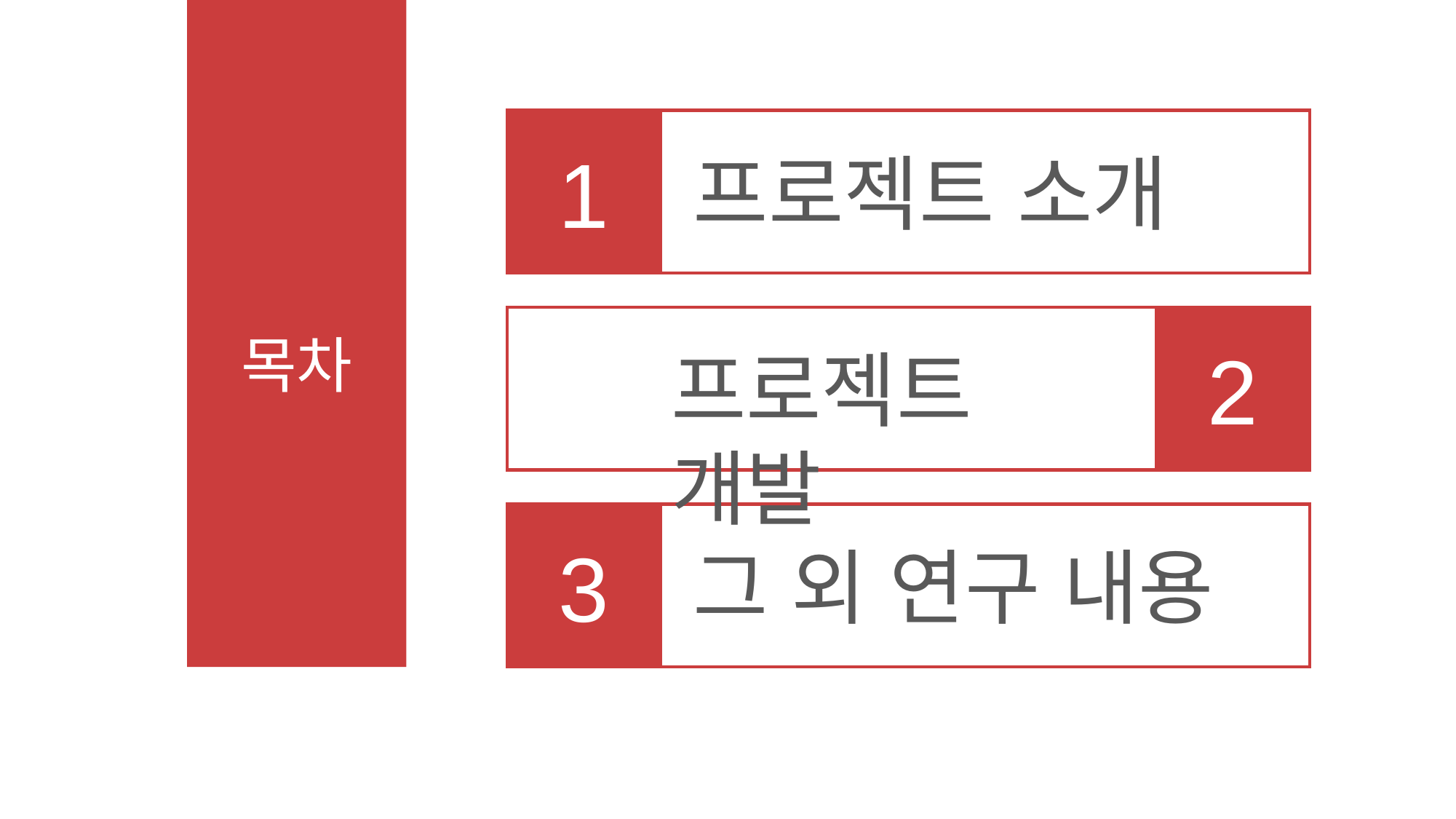

1

프로젝트 소개
2

목차
프로젝트 개발
3

그 외 연구 내용